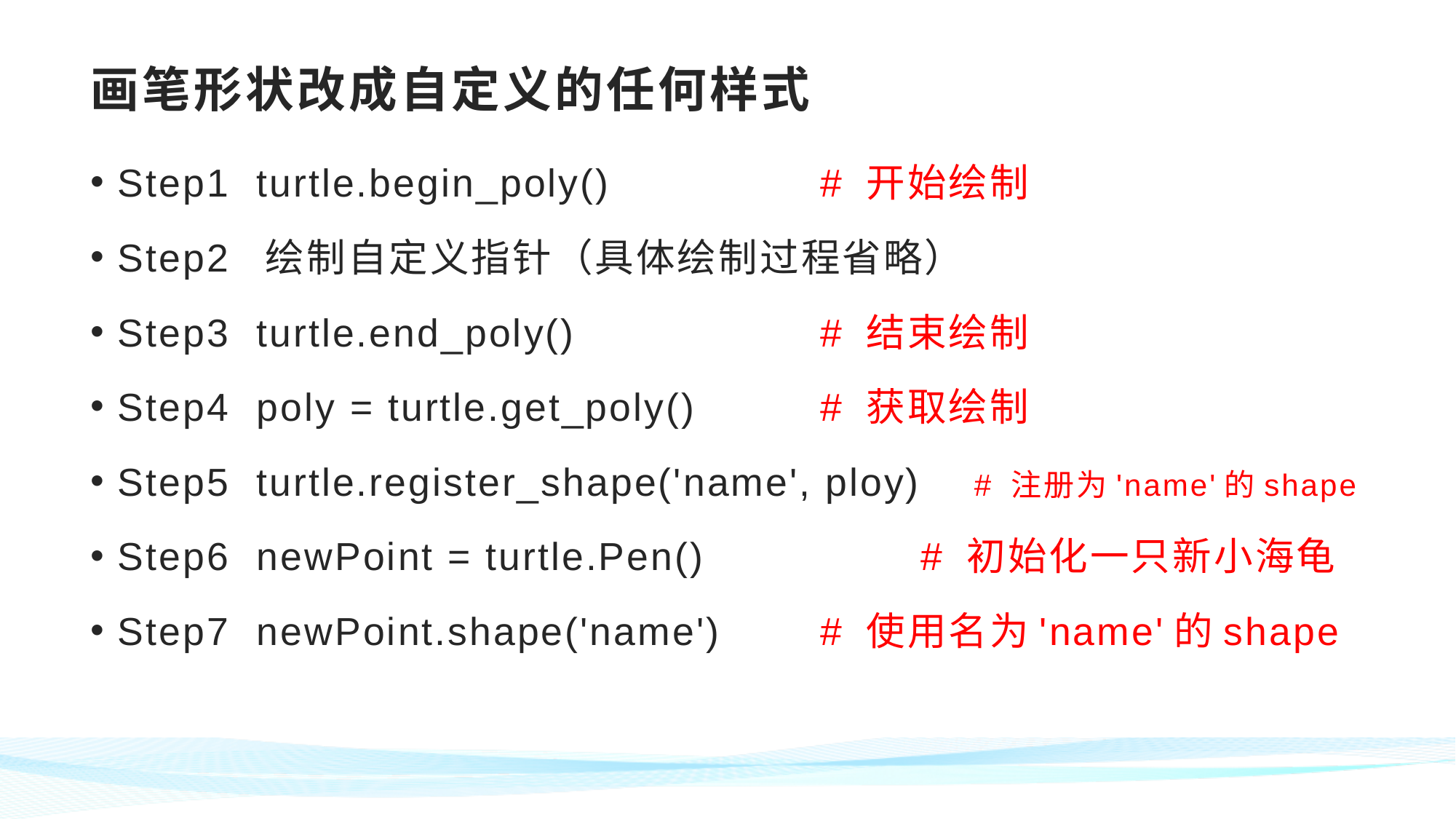

# 画笔形状改成自定义的任何样式
Step1  turtle.begin_poly()                	# 开始绘制
Step2  绘制自定义指针（具体绘制过程省略）
Step3  turtle.end_poly()                  	# 结束绘制
Step4  poly = turtle.get_poly()   		# 获取绘制
Step5  turtle.register_shape('name', ploy)    # 注册为'name'的shape
Step6  newPoint = turtle.Pen()         	# 初始化一只新小海龟
Step7  newPoint.shape('name')      	# 使用名为'name'的shape